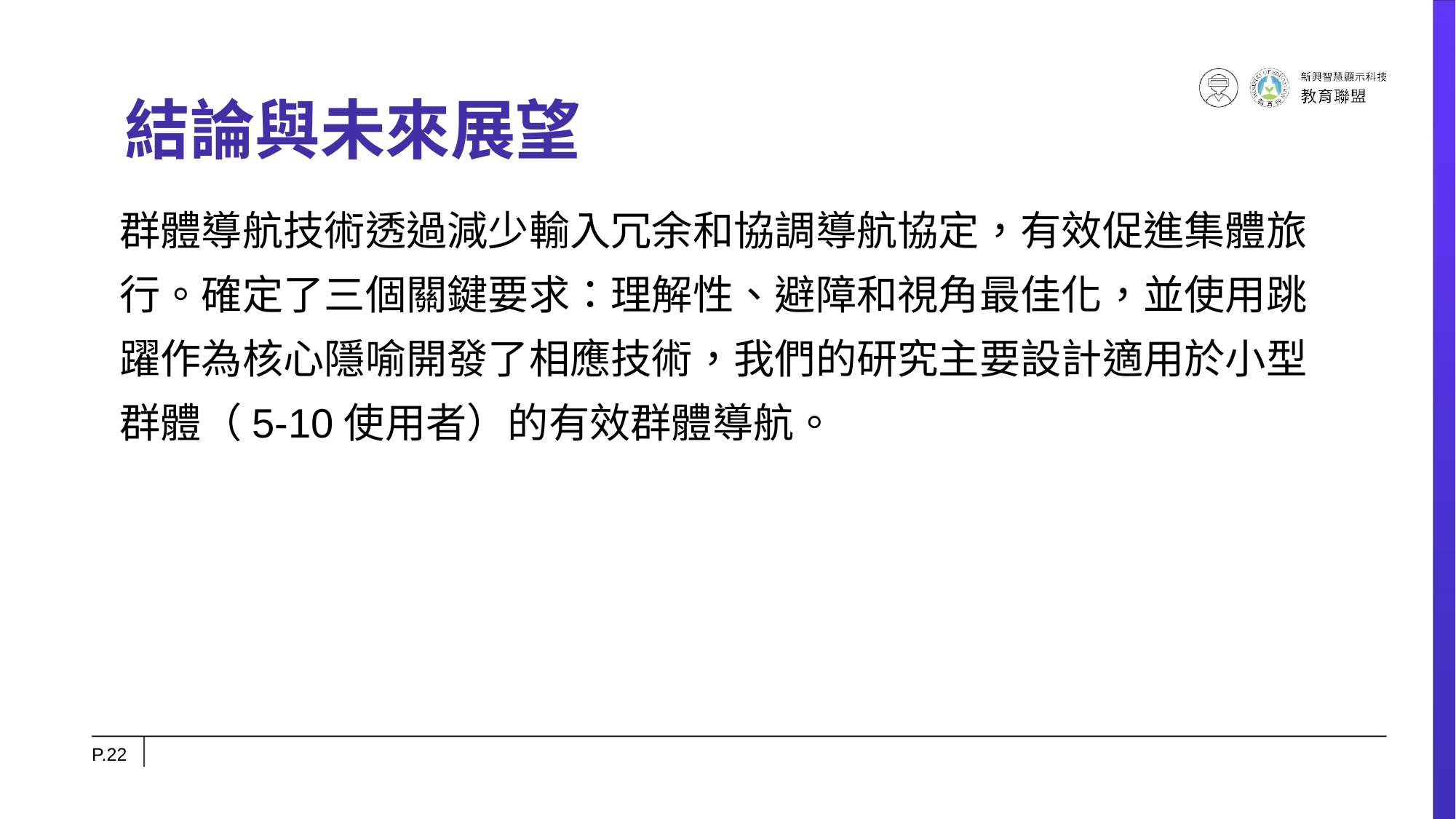

# 結論與未來展望
群體導航技術透過減少輸入冗余和協調導航協定，有效促進集體旅行。確定了三個關鍵要求：理解性、避障和視角最佳化，並使用跳躍作為核心隱喻開發了相應技術，我們的研究主要設計適用於小型群體（5-10使用者）的有效群體導航。
P.22